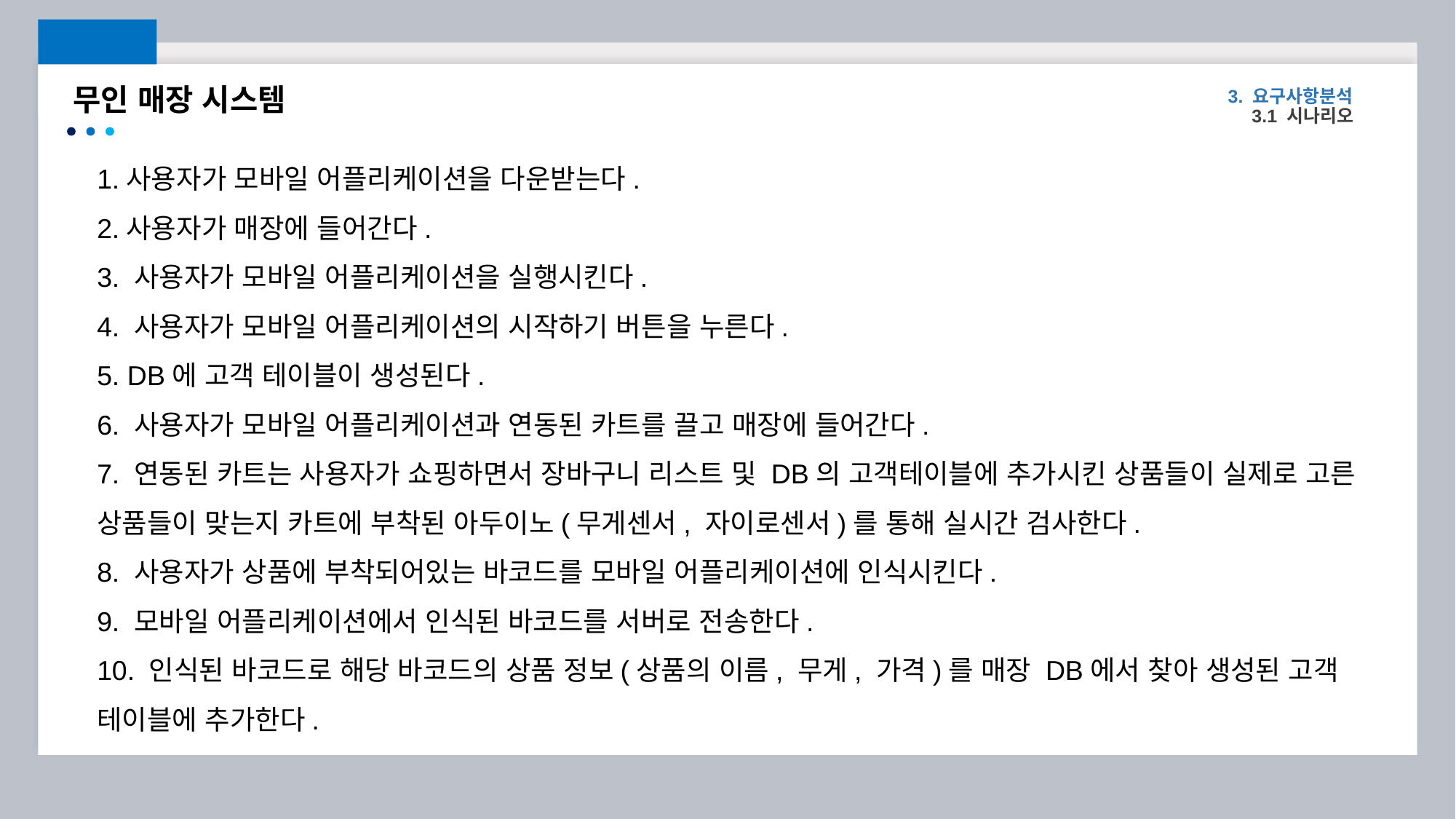

무인 매장 시스템
3. 요구사항분석
3.1 시나리오

1.사용자가 모바일 어플리케이션을 다운받는다.
2.사용자가 매장에 들어간다.
3. 사용자가 모바일 어플리케이션을 실행시킨다.
4. 사용자가 모바일 어플리케이션의 시작하기 버튼을 누른다.
5. DB에 고객 테이블이 생성된다.
6. 사용자가 모바일 어플리케이션과 연동된 카트를 끌고 매장에 들어간다.
7. 연동된 카트는 사용자가 쇼핑하면서 장바구니 리스트 및 DB의 고객테이블에 추가시킨 상품들이 실제로 고른 상품들이 맞는지 카트에 부착된 아두이노(무게센서, 자이로센서)를 통해 실시간 검사한다.
8. 사용자가 상품에 부착되어있는 바코드를 모바일 어플리케이션에 인식시킨다.
9. 모바일 어플리케이션에서 인식된 바코드를 서버로 전송한다.
10. 인식된 바코드로 해당 바코드의 상품 정보(상품의 이름, 무게, 가격)를 매장 DB에서 찾아 생성된 고객 테이블에 추가한다.